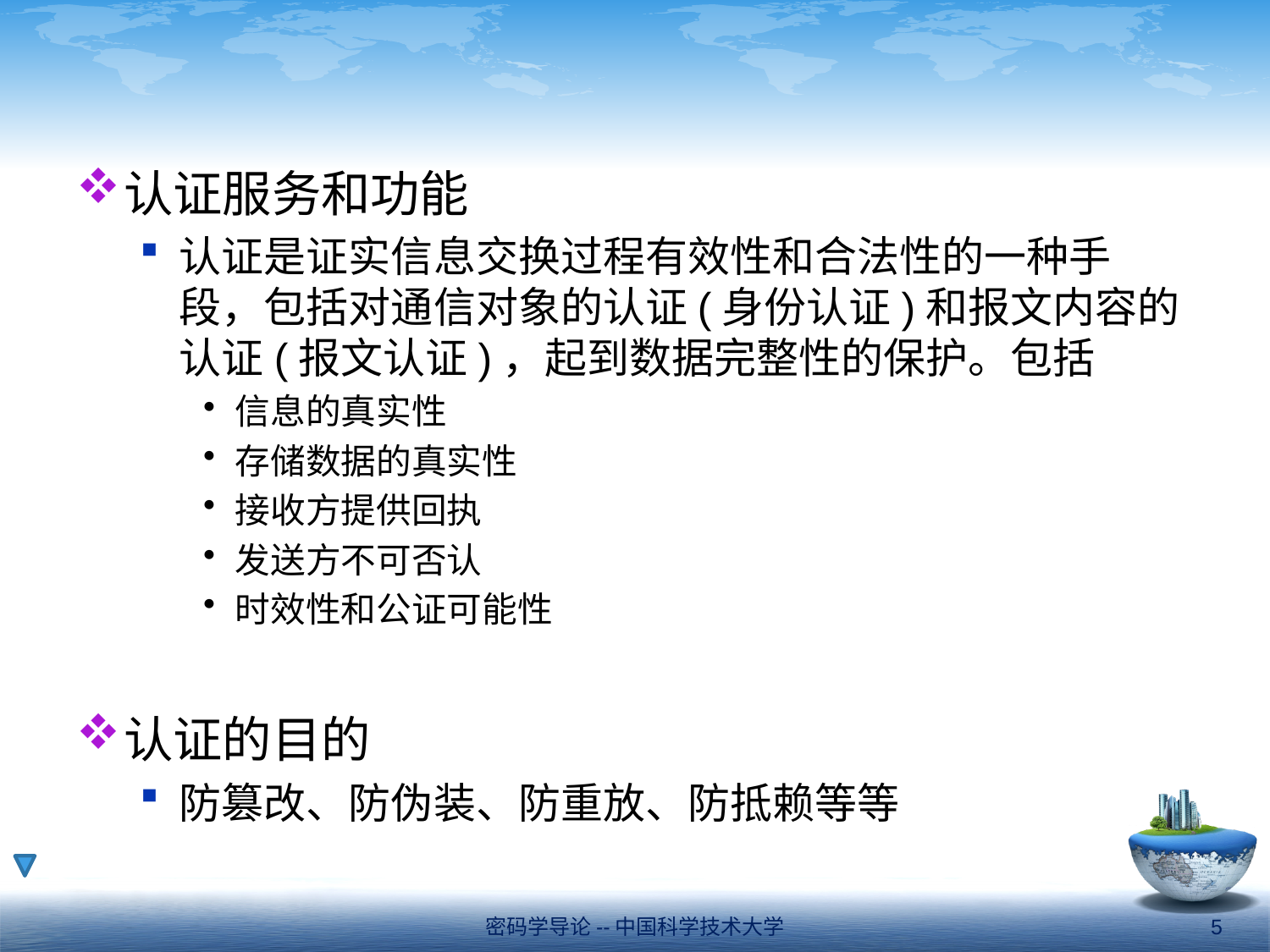

#
认证服务和功能
认证是证实信息交换过程有效性和合法性的一种手段，包括对通信对象的认证(身份认证)和报文内容的认证(报文认证)，起到数据完整性的保护。包括
信息的真实性
存储数据的真实性
接收方提供回执
发送方不可否认
时效性和公证可能性

认证的目的
防篡改、防伪装、防重放、防抵赖等等

密码学导论--中国科学技术大学
5